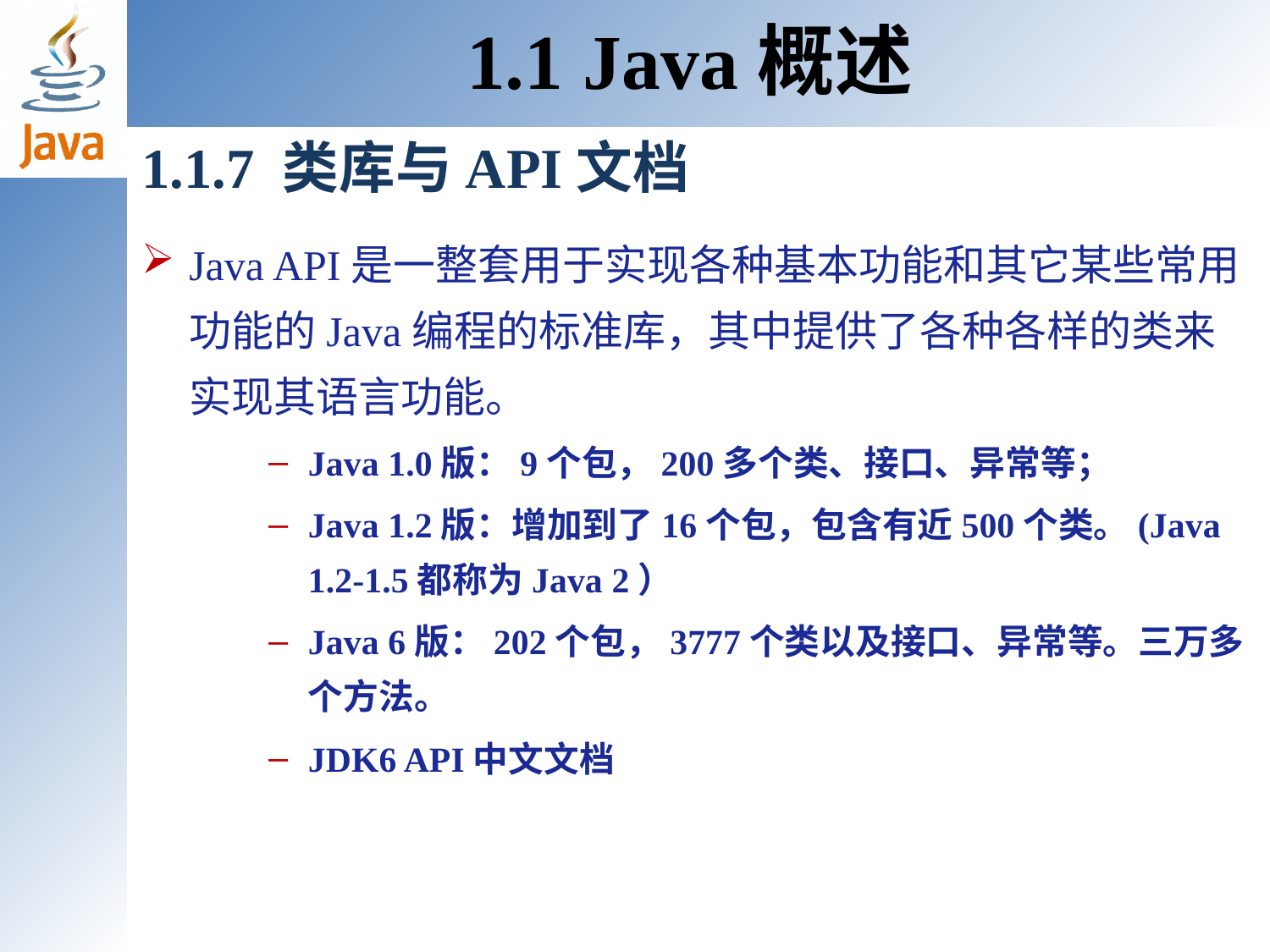

1.1 Java概述
1.1.7 类库与API文档
Java API是一整套用于实现各种基本功能和其它某些常用功能的Java编程的标准库，其中提供了各种各样的类来实现其语言功能。
Java 1.0版：9个包，200多个类、接口、异常等；
Java 1.2版：增加到了16个包，包含有近500个类。(Java 1.2-1.5都称为Java 2）
Java 6版：202个包，3777个类以及接口、异常等。三万多个方法。
JDK6 API中文文档
44